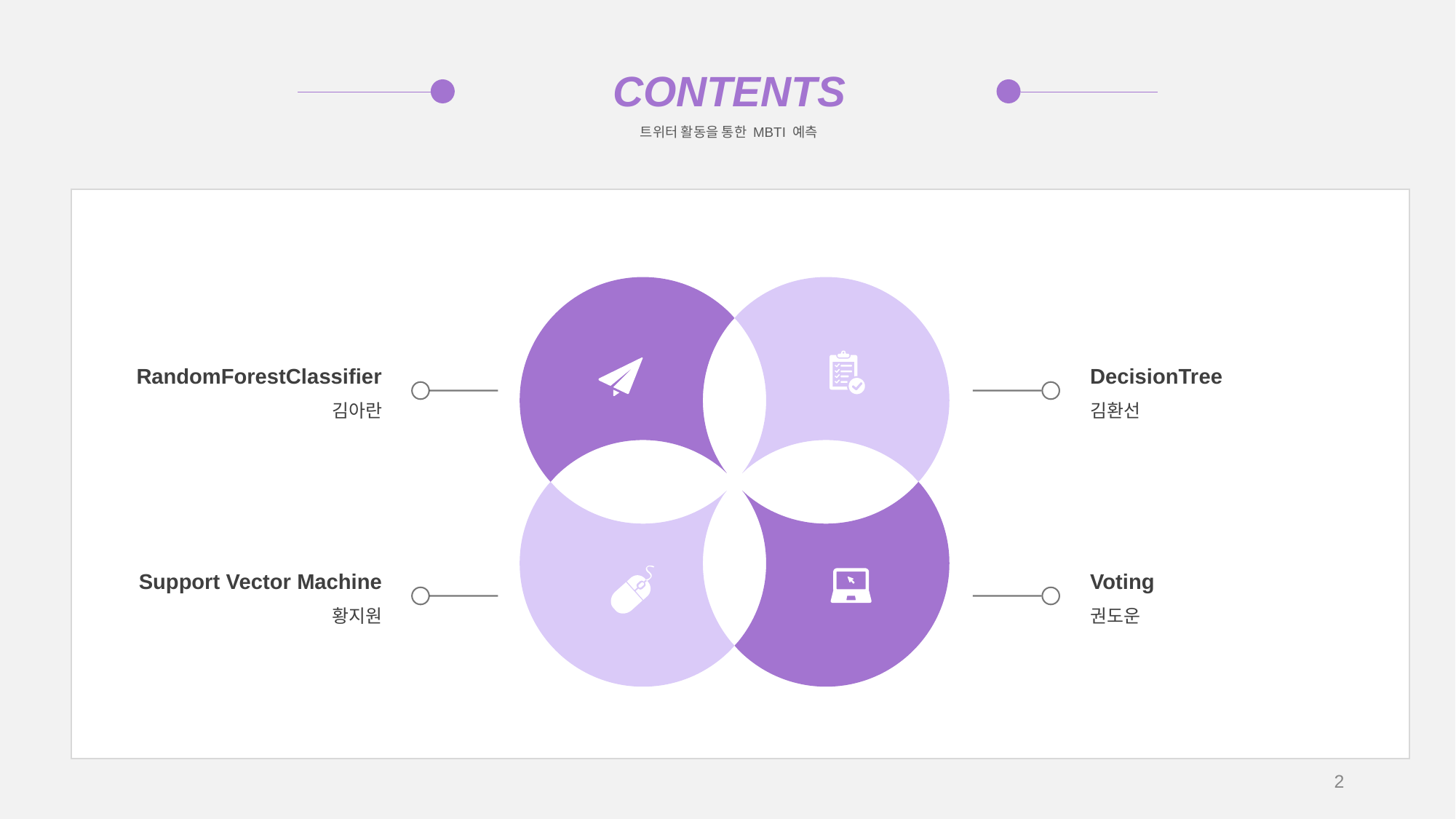

CONTENTS
트위터 활동을 통한 MBTI 예측

RandomForestClassifier
김아란

DecisionTree
김환선

Support Vector Machine
황지원

Voting
권도운

2